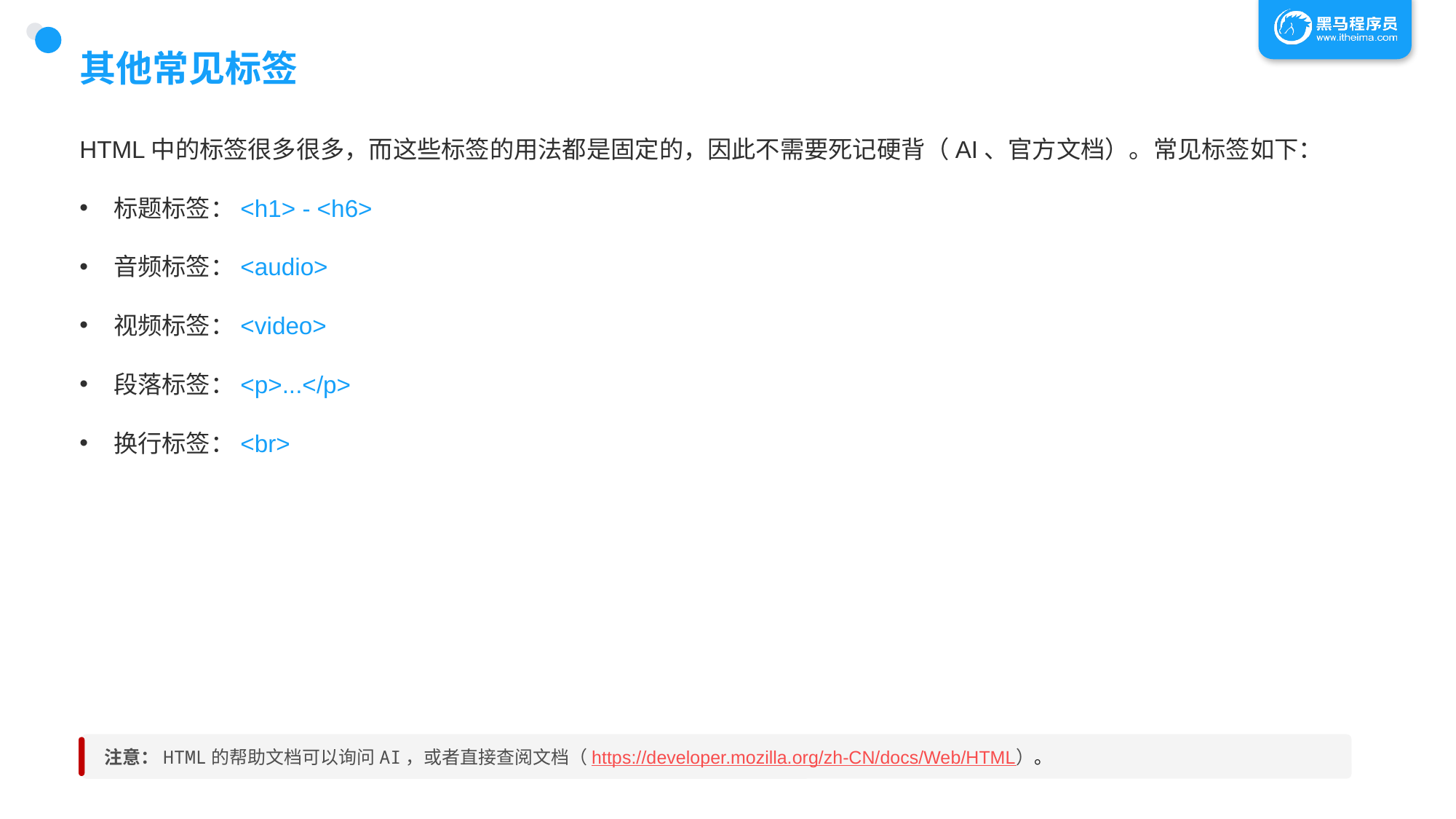

# 其他常见标签
HTML中的标签很多很多，而这些标签的用法都是固定的，因此不需要死记硬背（AI、官方文档）。常见标签如下：
标题标签：<h1> - <h6>
音频标签：<audio>
视频标签：<video>
段落标签：<p>...</p>
换行标签：<br>
注意：HTML的帮助文档可以询问AI，或者直接查阅文档（https://developer.mozilla.org/zh-CN/docs/Web/HTML）。